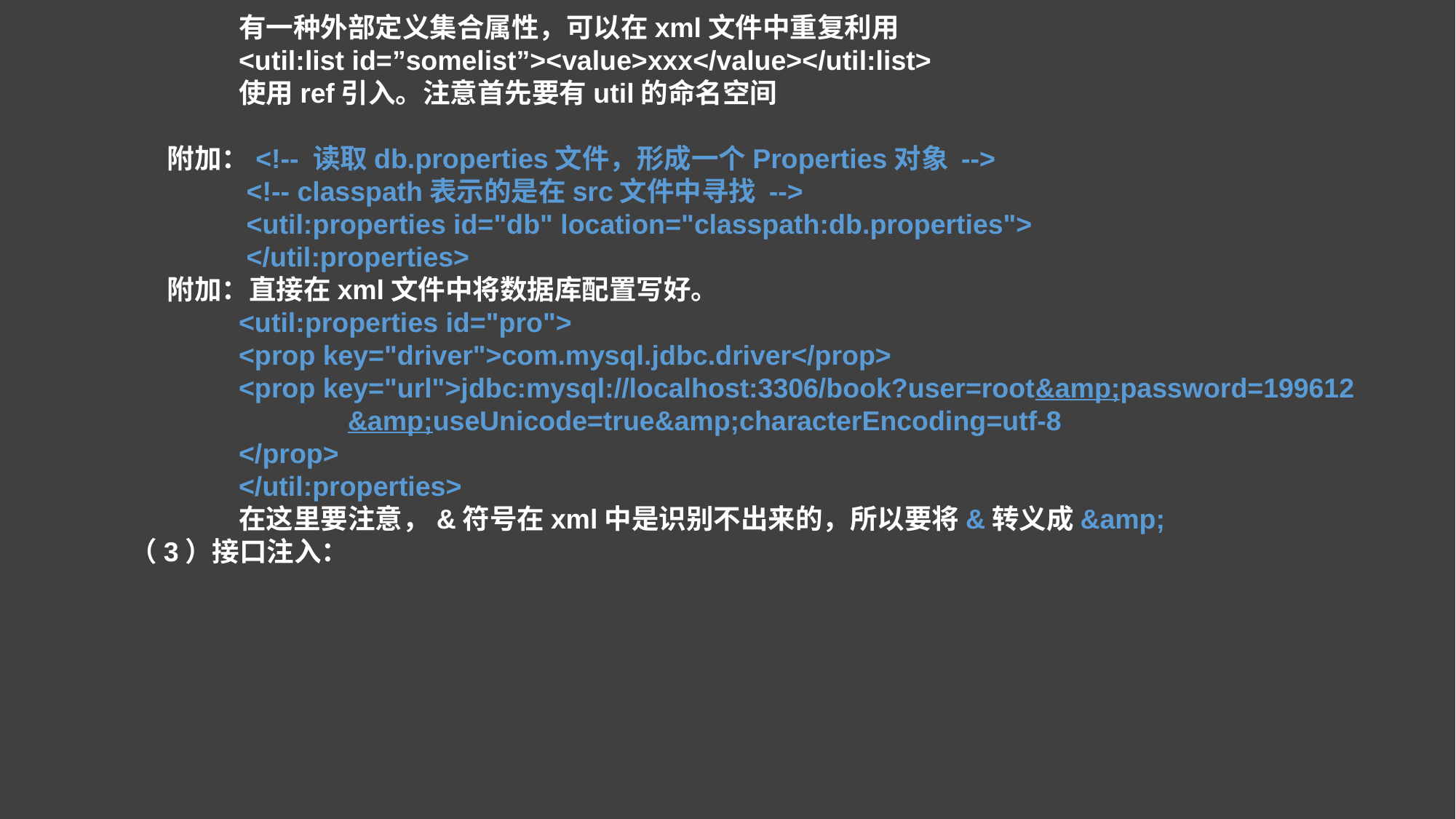

有一种外部定义集合属性，可以在xml文件中重复利用
		<util:list id=”somelist”><value>xxx</value></util:list>
		使用ref引入。注意首先要有util的命名空间

    	     附加：<!-- 读取db.properties文件，形成一个Properties对象 -->
   		 <!-- classpath表示的是在src文件中寻找 -->
   		 <util:properties id="db" location="classpath:db.properties">
  		 </util:properties>
	     附加：直接在xml文件中将数据库配置写好。
		<util:properties id="pro">
    		<prop key="driver">com.mysql.jdbc.driver</prop>
    		<prop key="url">jdbc:mysql://localhost:3306/book?user=root&amp;password=199612
			&amp;useUnicode=true&amp;characterEncoding=utf-8
		</prop>
		</util:properties>
		在这里要注意，&符号在xml中是识别不出来的，所以要将&转义成&amp;
	（3）接口注入：